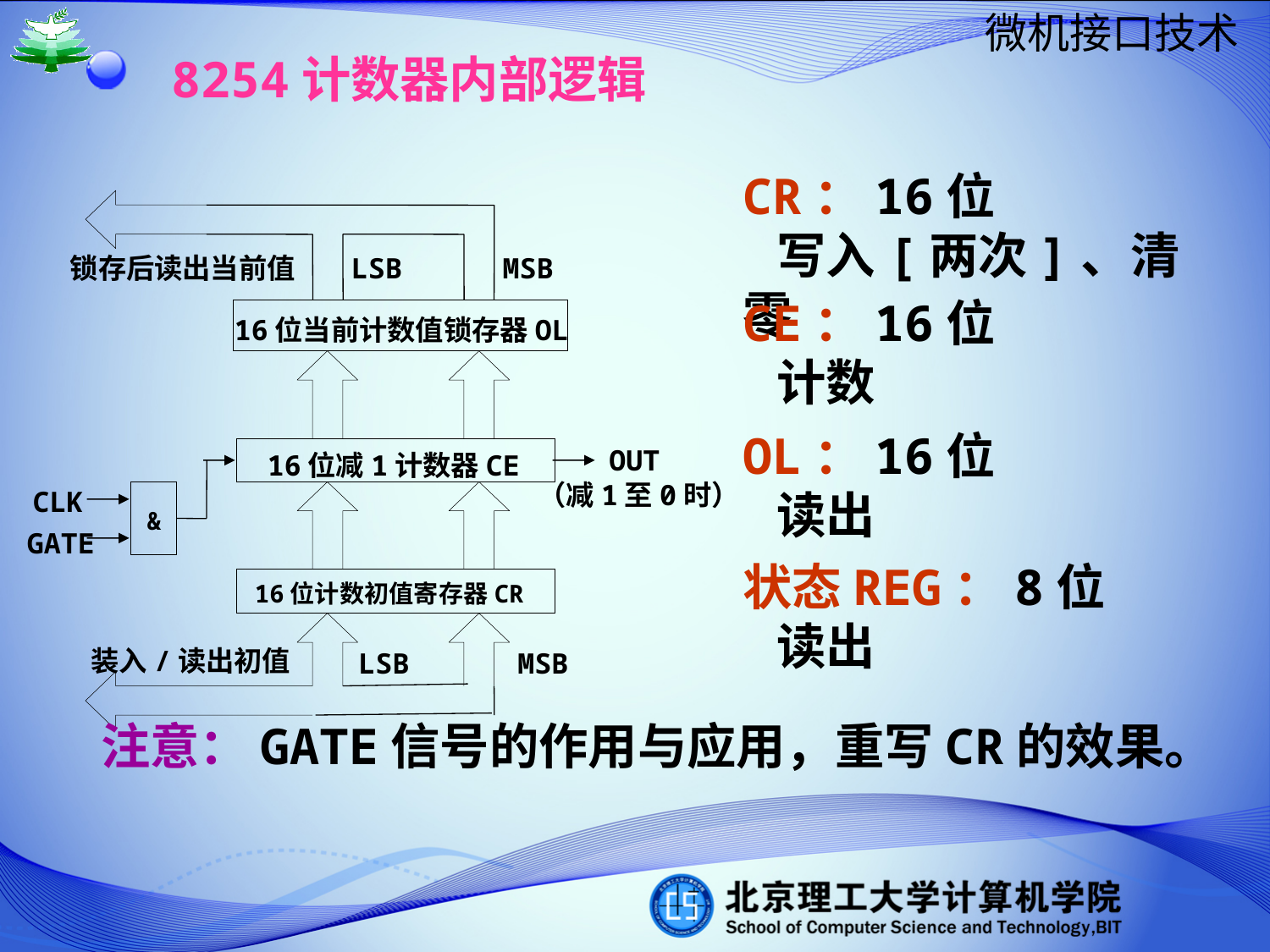

8254计数器内部逻辑
CR：16位
  写入[两次]、清零

锁存后读出当前值
LSB
MSB

16位当前计数值锁存器OL

OUT
16位减1计数器CE

（减1至0时）

CLK

&

GATE

16位计数初值寄存器CR

装入/读出初值
LSB
MSB

CE：16位
  计数
OL：16位
  读出
状态REG：8位
  读出
    注意：GATE信号的作用与应用，重写CR的效果。